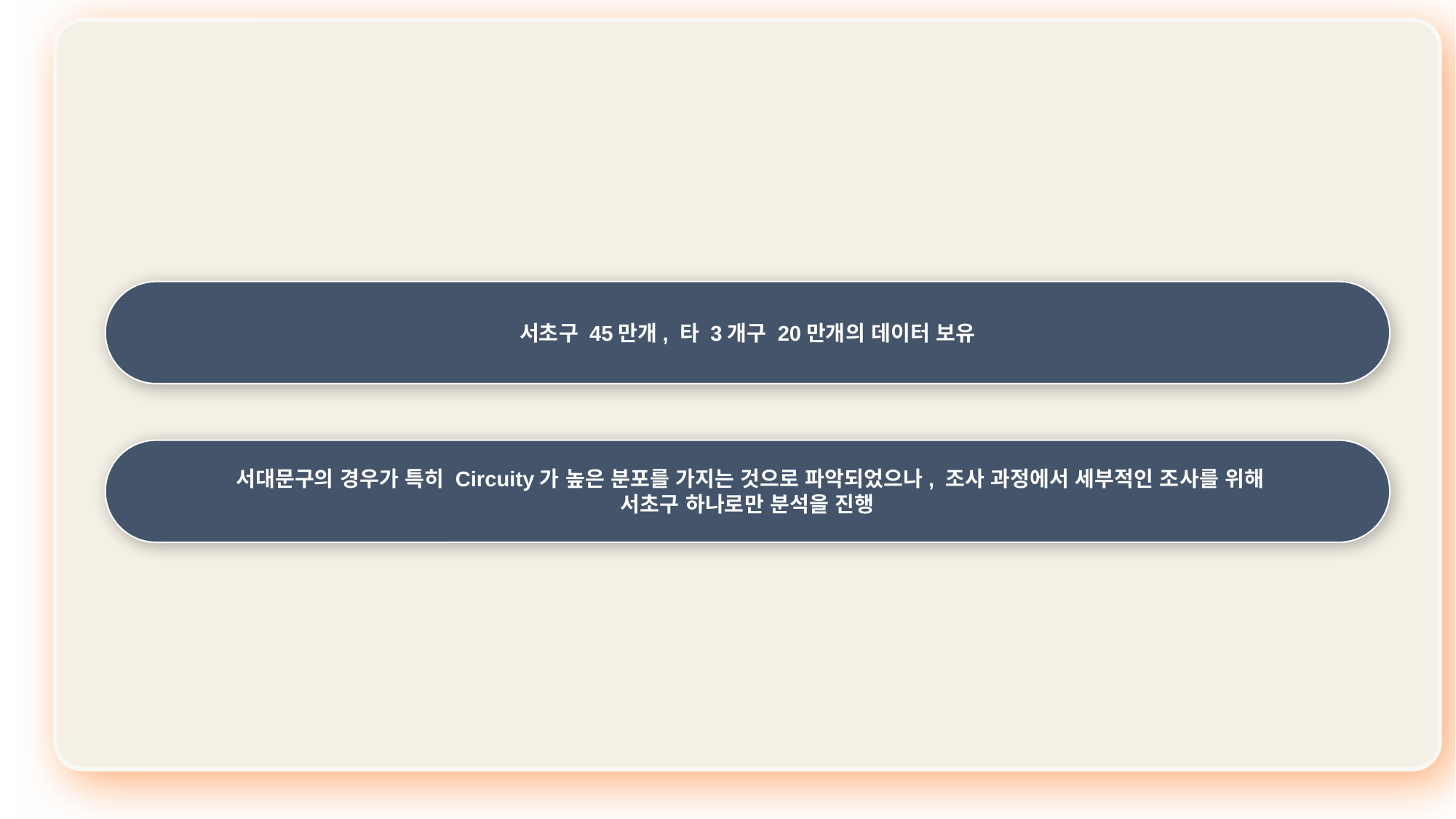

서초구 45만개, 타 3개구 20만개의 데이터 보유
 서대문구의 경우가 특히 Circuity가 높은 분포를 가지는 것으로 파악되었으나, 조사 과정에서 세부적인 조사를 위해
서초구 하나로만 분석을 진행